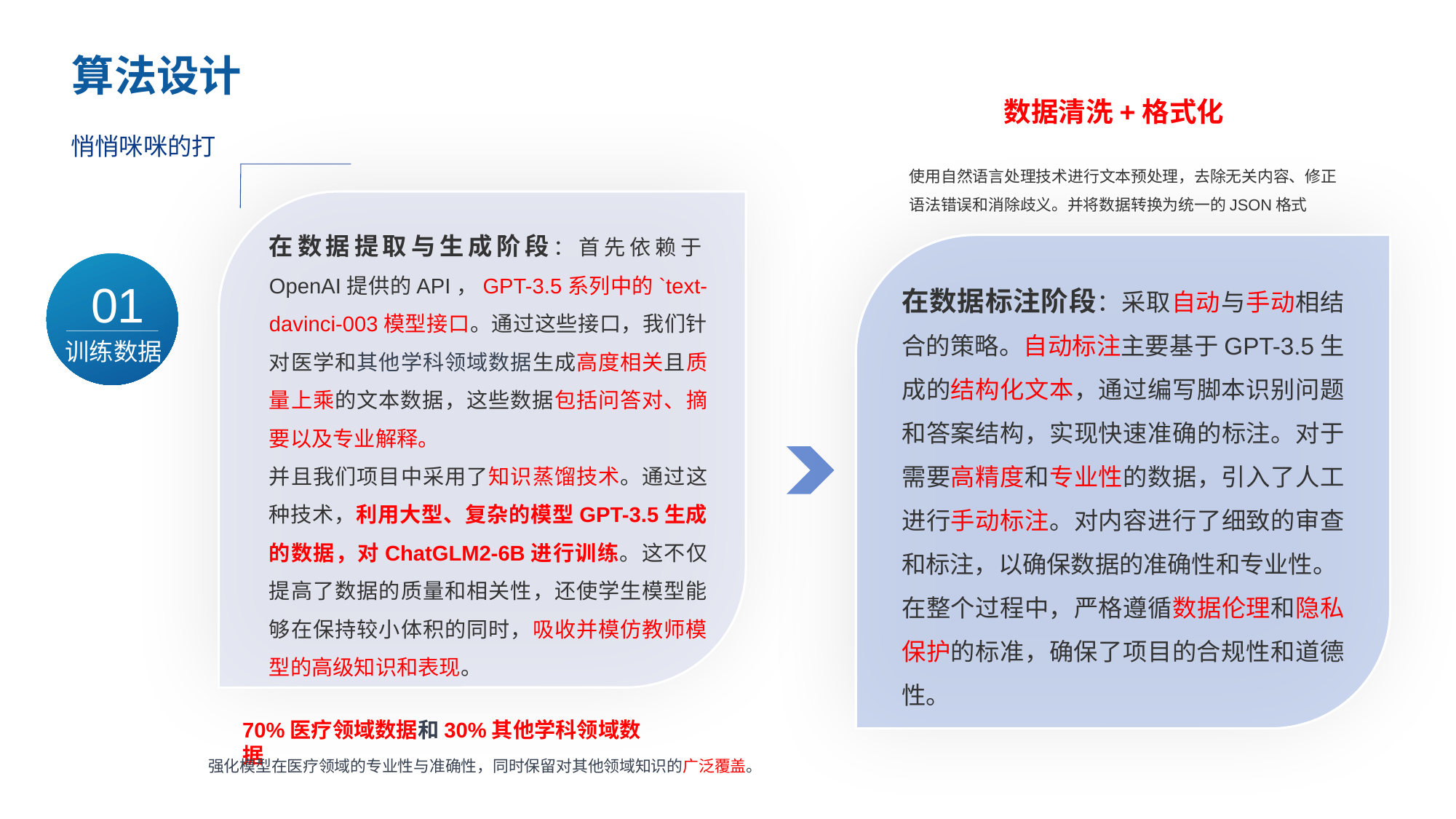

算法设计

数据清洗+格式化
悄悄咪咪的打
使用自然语言处理技术进行文本预处理，去除无关内容、修正语法错误和消除歧义。并将数据转换为统一的JSON格式

在数据提取与生成阶段：首先依赖于OpenAI提供的API，GPT-3.5系列中的`text-davinci-003模型接口。通过这些接口，我们针对医学和其他学科领域数据生成高度相关且质量上乘的文本数据，这些数据包括问答对、摘要以及专业解释。
并且我们项目中采用了知识蒸馏技术。通过这种技术，利用大型、复杂的模型GPT-3.5生成的数据，对ChatGLM2-6B进行训练。这不仅提高了数据的质量和相关性，还使学生模型能够在保持较小体积的同时，吸收并模仿教师模型的高级知识和表现。

01
训练数据
在数据标注阶段：采取自动与手动相结合的策略。自动标注主要基于GPT-3.5生成的结构化文本，通过编写脚本识别问题和答案结构，实现快速准确的标注。对于需要高精度和专业性的数据，引入了人工进行手动标注。对内容进行了细致的审查和标注，以确保数据的准确性和专业性。
在整个过程中，严格遵循数据伦理和隐私保护的标准，确保了项目的合规性和道德性。

70%医疗领域数据和30%其他学科领域数据
强化模型在医疗领域的专业性与准确性，同时保留对其他领域知识的广泛覆盖。